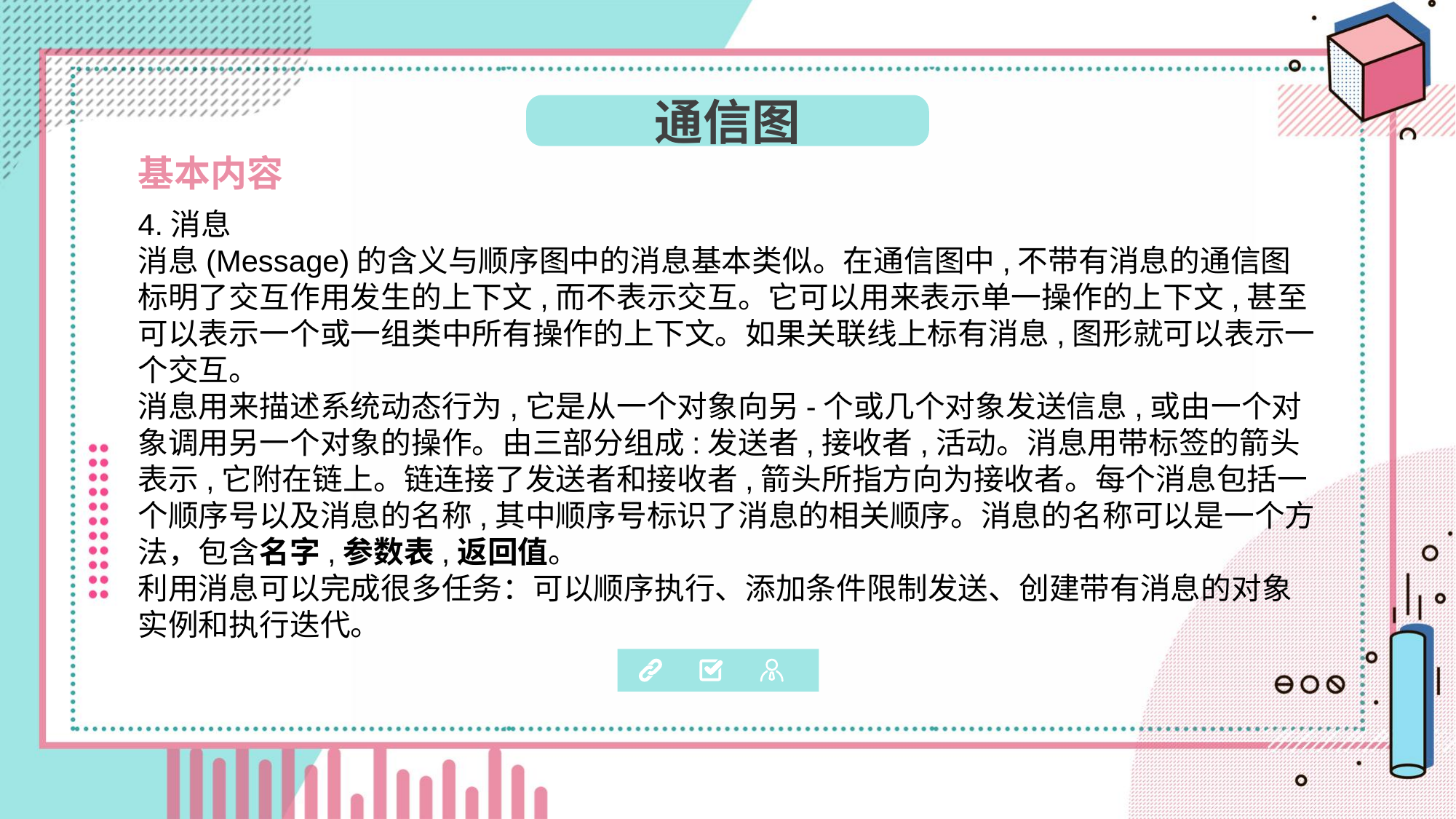

通信图
基本内容
4.消息
消息(Message)的含义与顺序图中的消息基本类似。在通信图中,不带有消息的通信图标明了交互作用发生的上下文,而不表示交互。它可以用来表示单一操作的上下文,甚至可以表示一个或一组类中所有操作的上下文。如果关联线上标有消息,图形就可以表示一个交互。
消息用来描述系统动态行为,它是从一个对象向另-个或几个对象发送信息,或由一个对象调用另一个对象的操作。由三部分组成:发送者,接收者,活动。消息用带标签的箭头表示,它附在链上。链连接了发送者和接收者,箭头所指方向为接收者。每个消息包括一个顺序号以及消息的名称,其中顺序号标识了消息的相关顺序。消息的名称可以是一个方法，包含名字,参数表,返回值。
利用消息可以完成很多任务：可以顺序执行、添加条件限制发送、创建带有消息的对象实例和执行迭代。